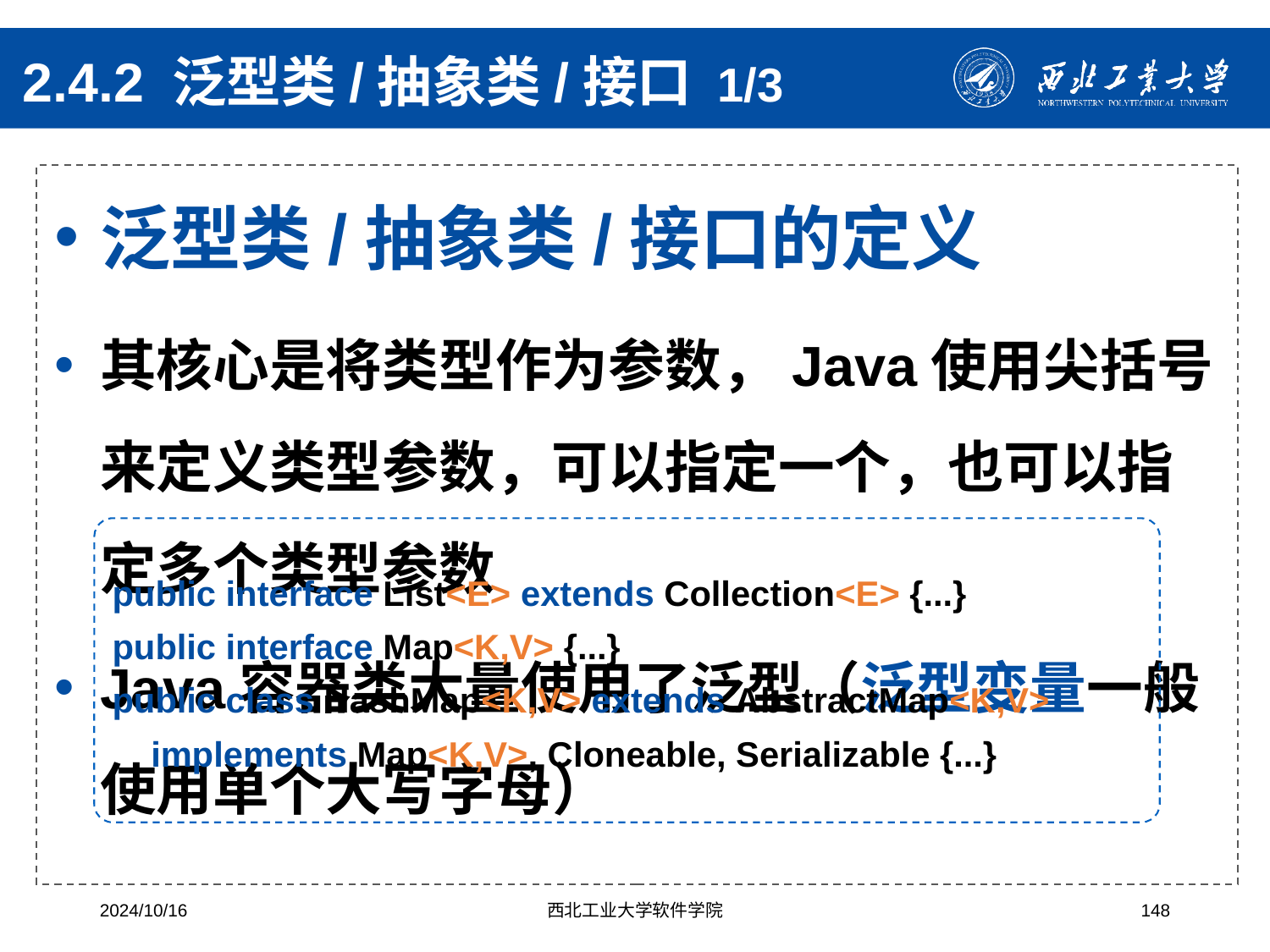

# 2.4.2 泛型类/抽象类/接口 1/3
泛型类/抽象类/接口的定义
其核心是将类型作为参数，Java使用尖括号来定义类型参数，可以指定一个，也可以指定多个类型参数
Java容器类大量使用了泛型（泛型变量一般使用单个大写字母）

public interface List<E> extends Collection<E> {...}
public interface Map<K,V> {...}
public class HashMap<K,V> extends AbstractMap<K,V>
    implements Map<K,V>, Cloneable, Serializable {...}
2024/10/16
西北工业大学软件学院
148